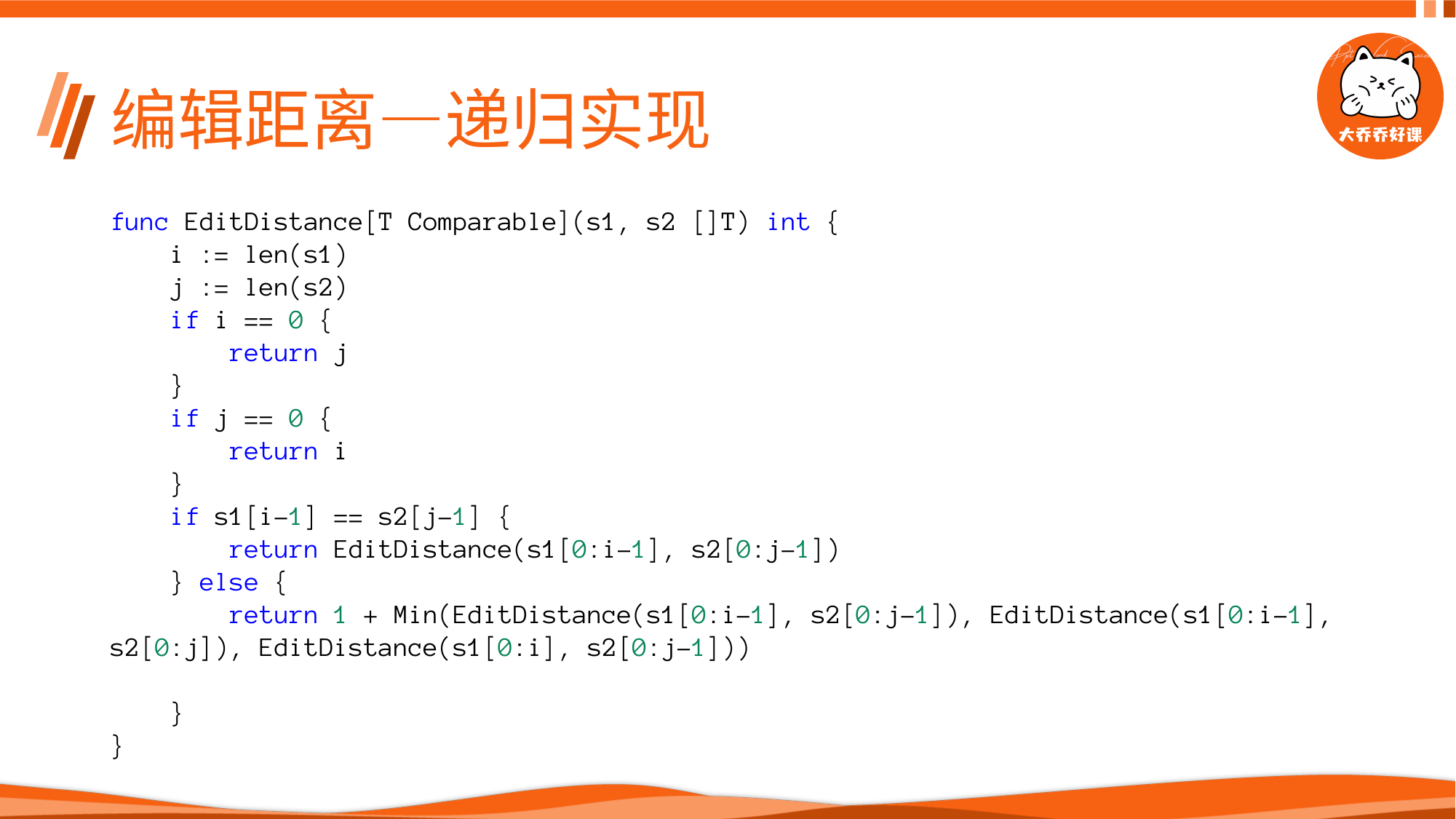

# 编辑距离—递归实现
func EditDistance[T Comparable](s1, s2 []T) int {
    i := len(s1)
    j := len(s2)
    if i == 0 {
        return j
    }
    if j == 0 {
        return i
    }
    if s1[i-1] == s2[j-1] {
        return EditDistance(s1[0:i-1], s2[0:j-1])
    } else {
        return 1 + Min(EditDistance(s1[0:i-1], s2[0:j-1]), EditDistance(s1[0:i-1], s2[0:j]), EditDistance(s1[0:i], s2[0:j-1]))

    }
}